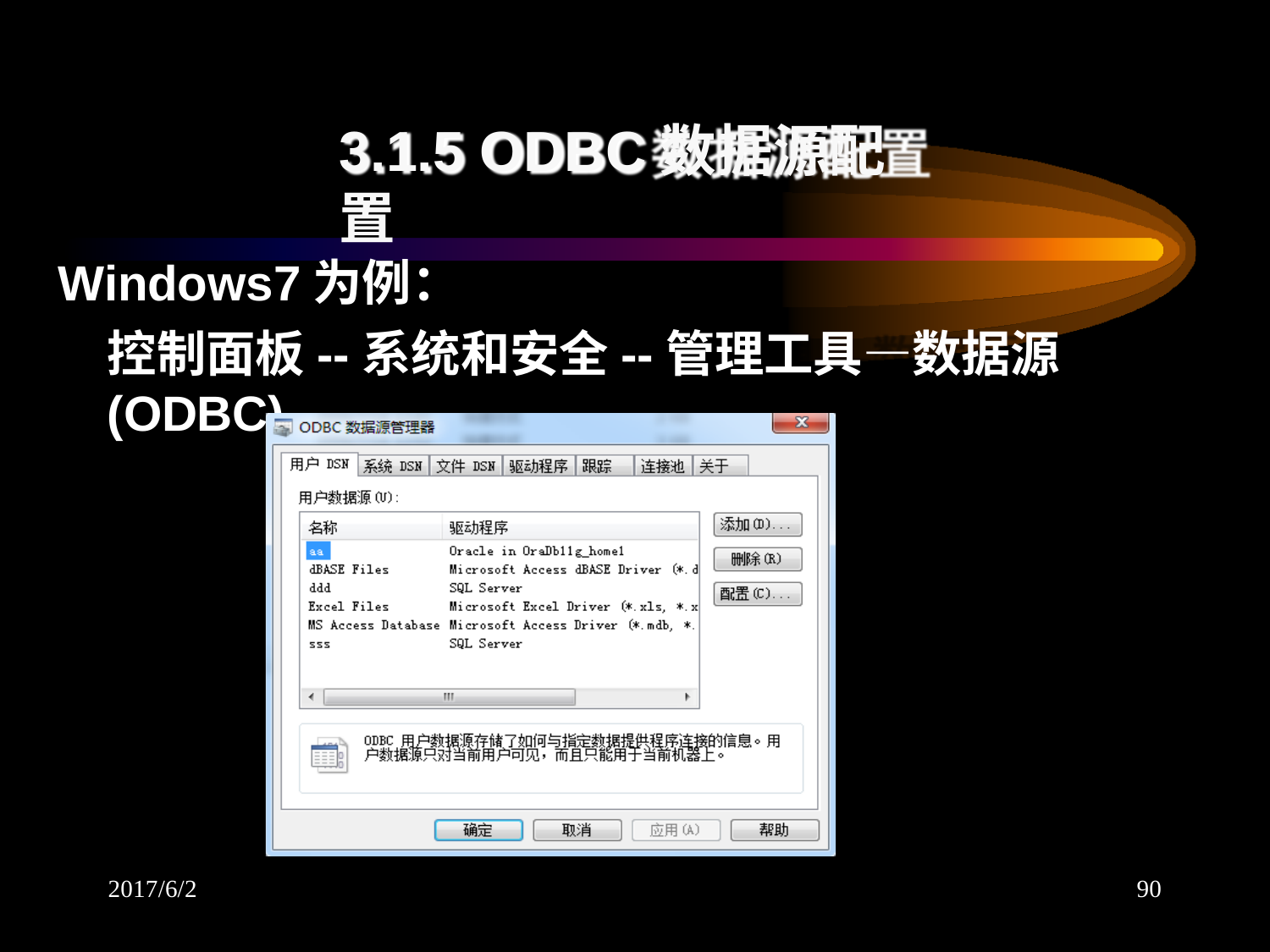

# 3.1.5 ODBC数据源配置

Windows7为例：
控制面板--系统和安全--管理工具—数据源(ODBC)。

2017/6/2
90